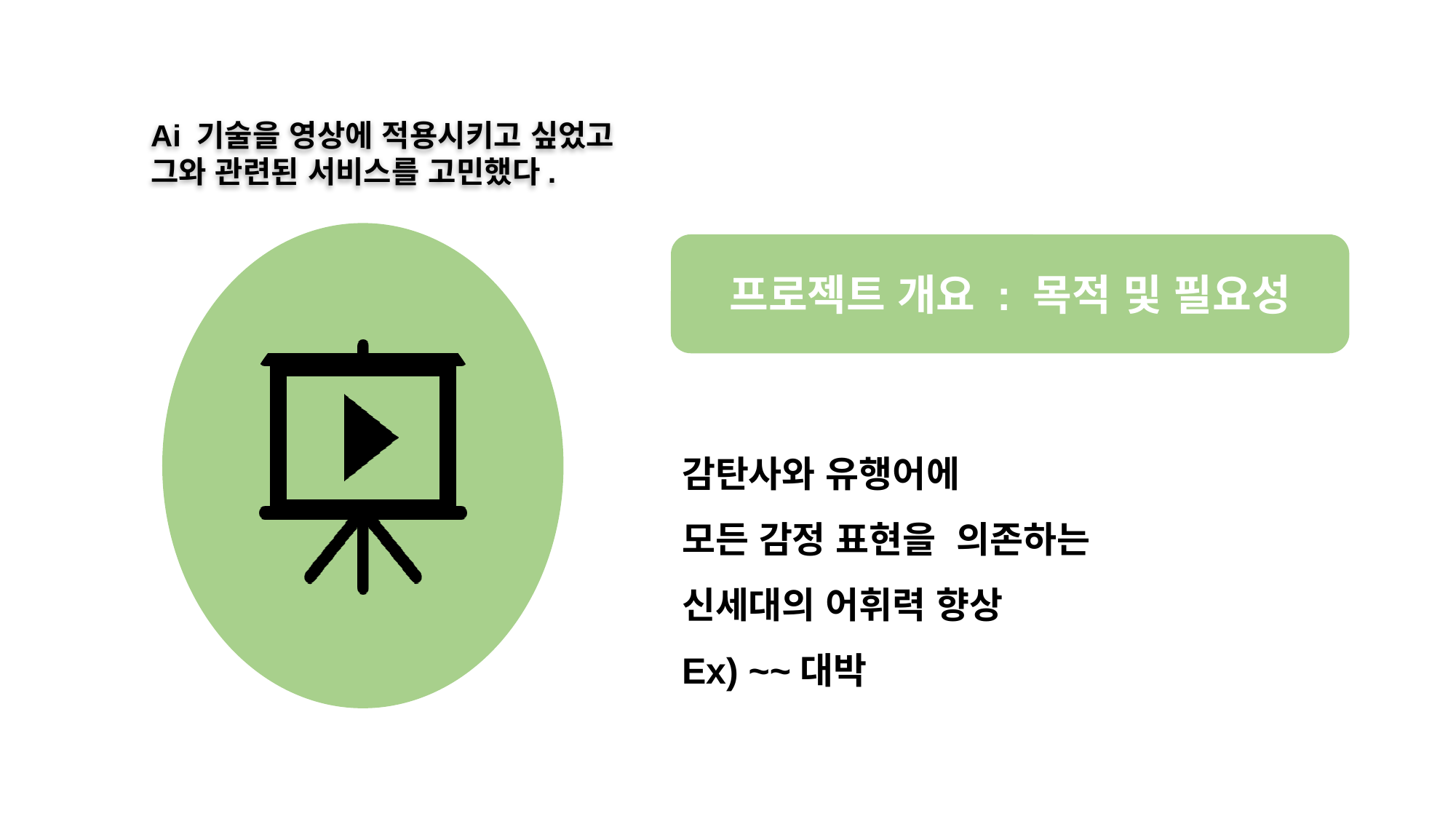

Ai 기술을 영상에 적용시키고 싶었고
그와 관련된 서비스를 고민했다.

프로젝트 개요 : 목적 및 필요성

감탄사와 유행어에
모든 감정 표현을  의존하는
신세대의 어휘력 향상
Ex) ~~대박